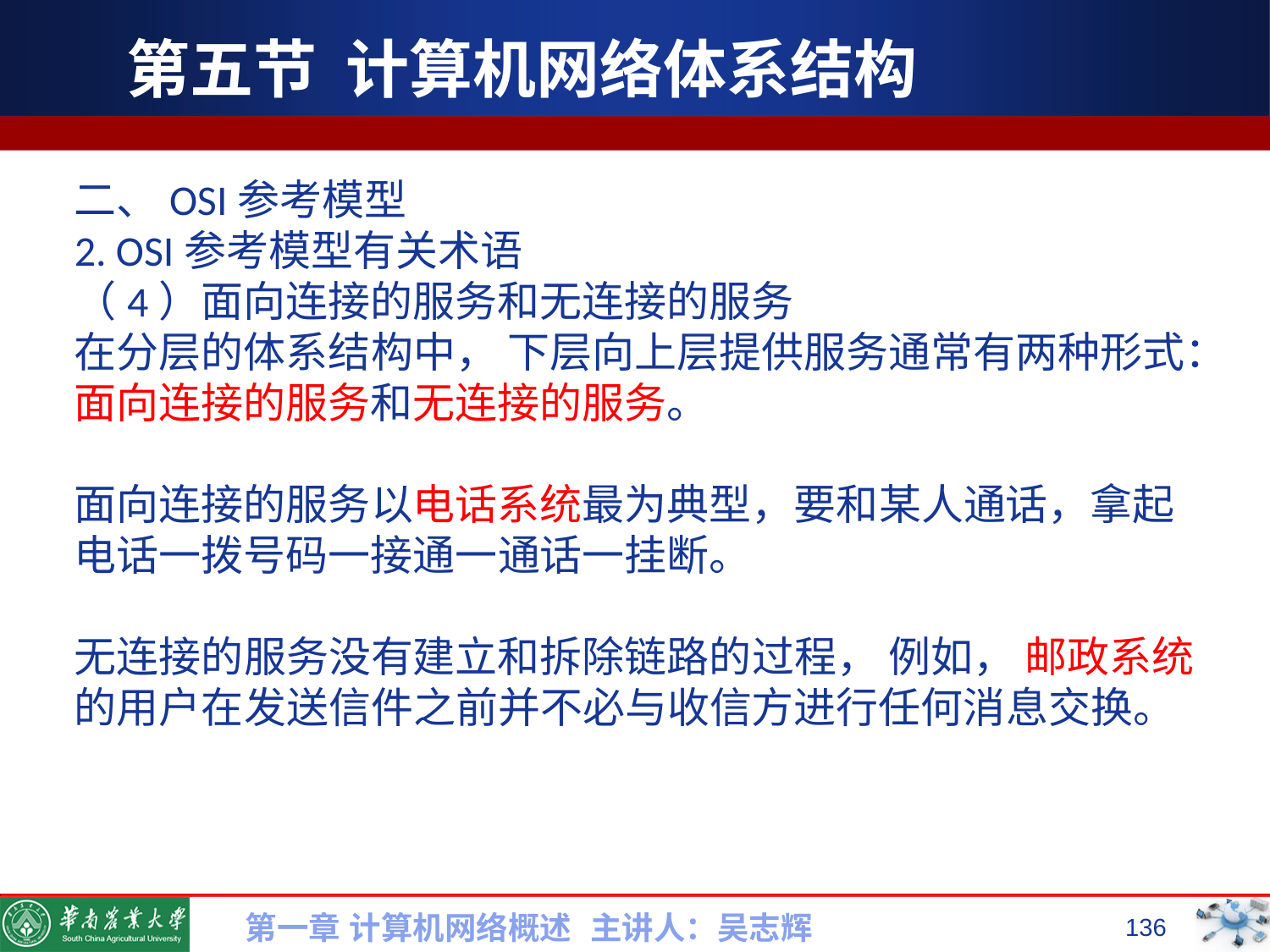

# 第五节  计算机网络体系结构
二、OSI参考模型
2. OSI参考模型有关术语
（4）面向连接的服务和无连接的服务
在分层的体系结构中， 下层向上层提供服务通常有两种形式：面向连接的服务和无连接的服务。

面向连接的服务以电话系统最为典型，要和某人通话，拿起电话一拨号码一接通一通话一挂断。

无连接的服务没有建立和拆除链路的过程， 例如， 邮政系统的用户在发送信件之前并不必与收信方进行任何消息交换。
第一章 计算机网络概述  主讲人：吴志辉
136